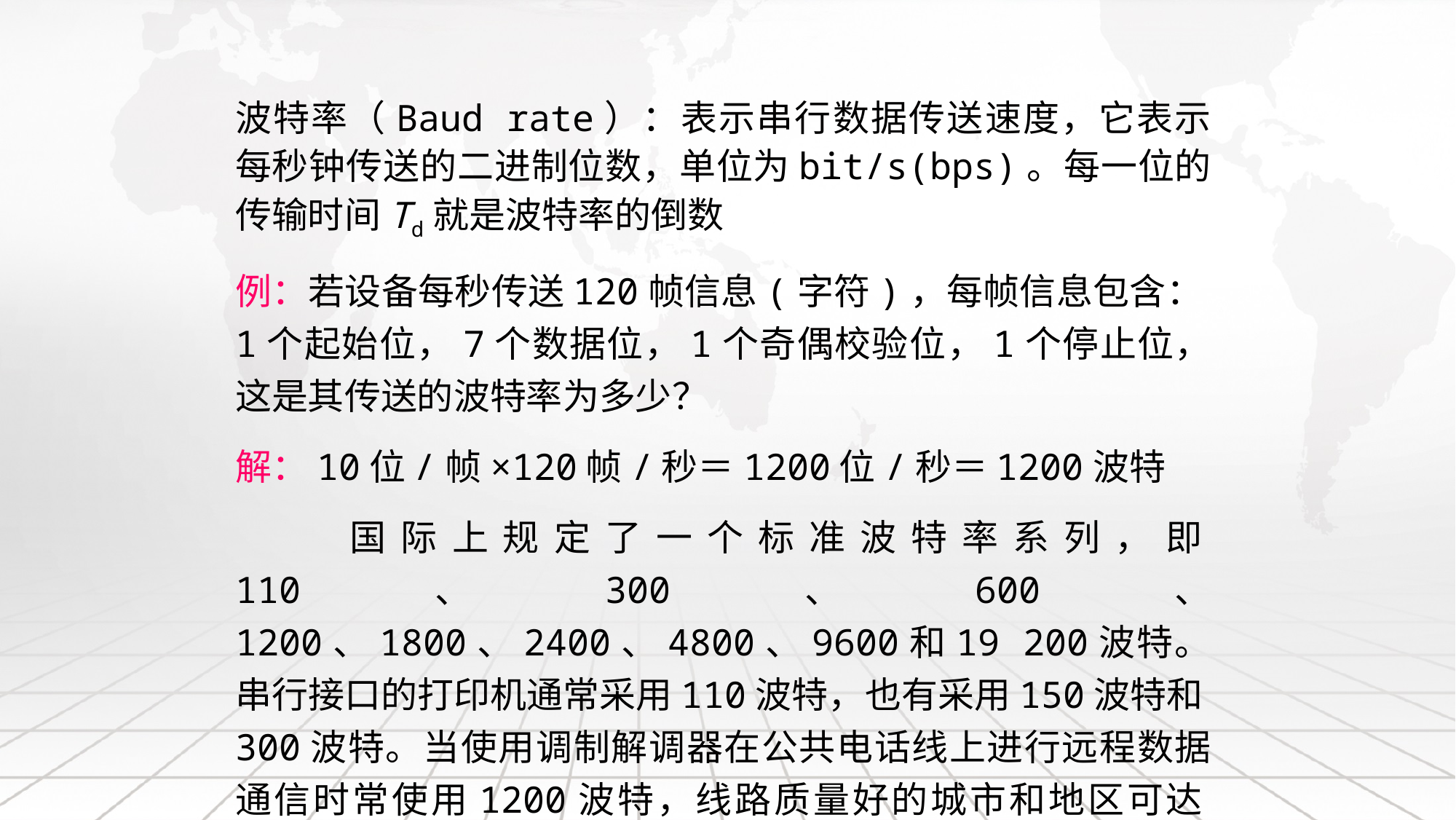

波特率（Baud rate）：表示串行数据传送速度，它表示每秒钟传送的二进制位数，单位为bit/s(bps)。每一位的传输时间Td就是波特率的倒数
例：若设备每秒传送120帧信息(字符)，每帧信息包含：1个起始位，7个数据位，1个奇偶校验位，1个停止位，这是其传送的波特率为多少？
解：10位/帧×120帧/秒＝1200位/秒＝1200波特
    国际上规定了一个标准波特率系列，即110、300、600、 1200、1800、2400、4800、9600和19 200波特。串行接口的打印机通常采用110波特，也有采用150波特和300波特。当使用调制解调器在公共电话线上进行远程数据通信时常使用1200波特，线路质量好的城市和地区可达2400波特。